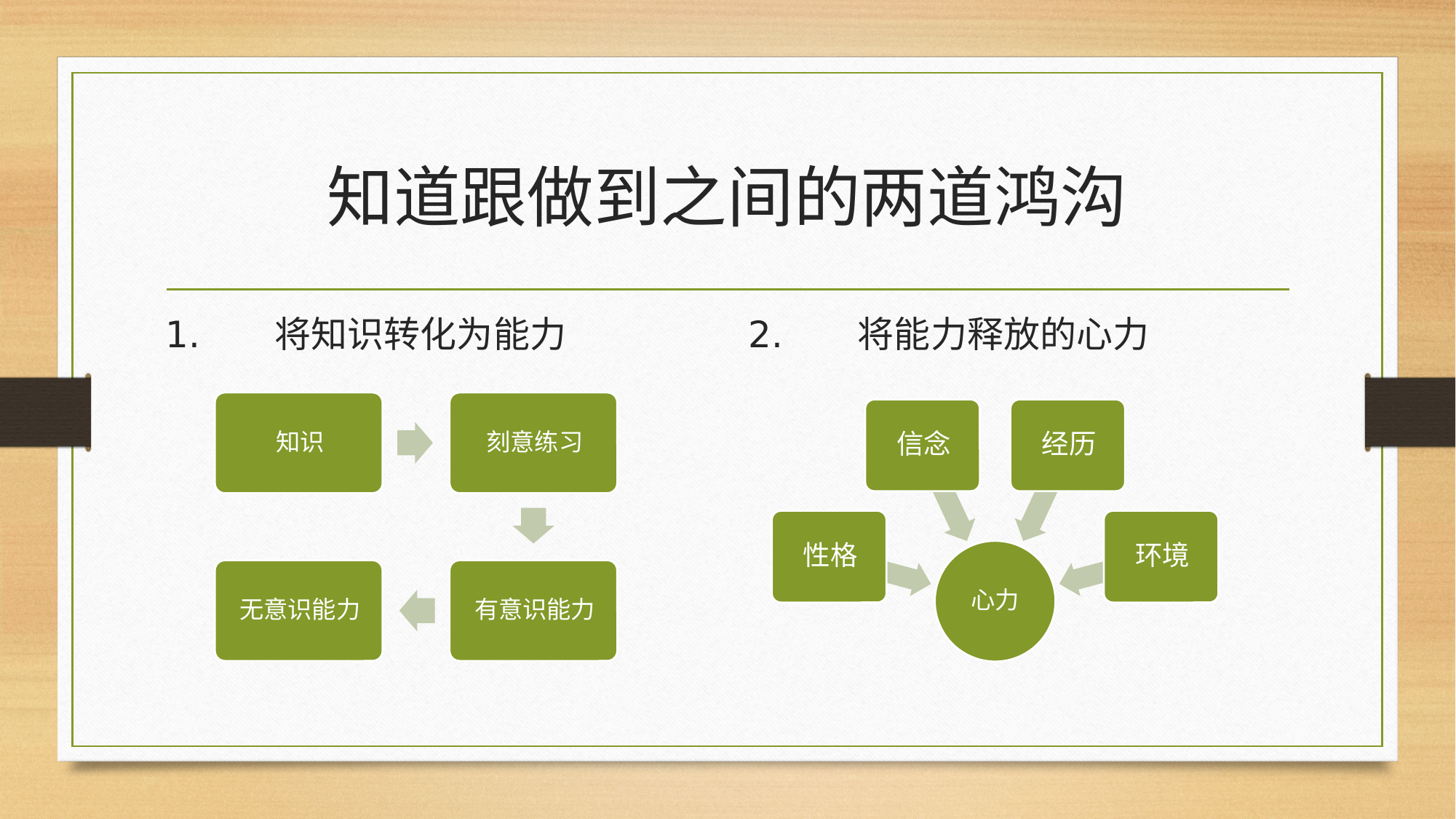

# 知道跟做到之间的两道鸿沟
1.	将知识转化为能力

2.	将能力释放的心力

知识

刻意练习

有意识能力

无意识能力
心力
性格
信念
经历
环境